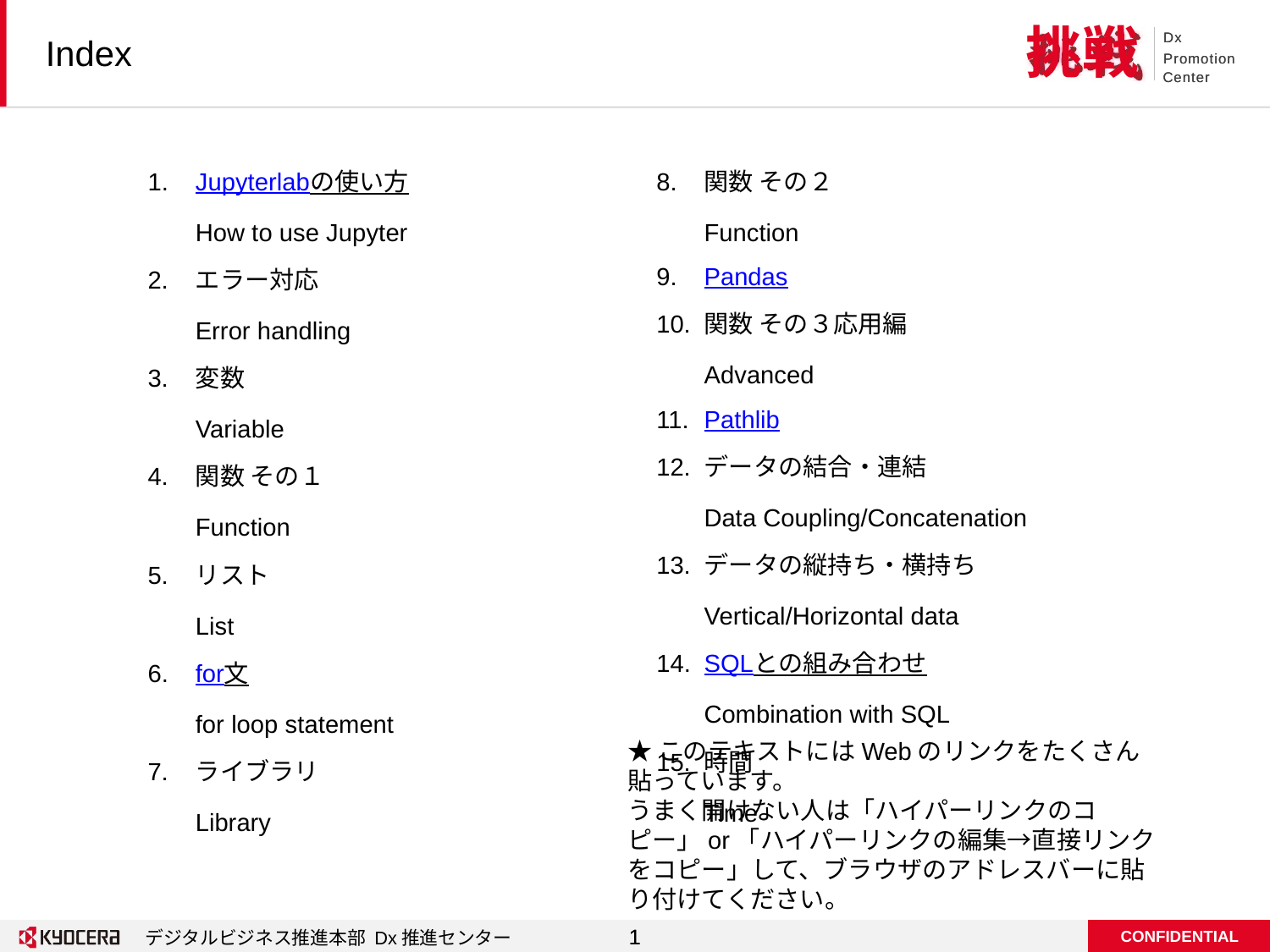

# Index
Jupyterlabの使い方
How to use Jupyter
エラー対応
Error handling
変数
Variable
関数 その１
Function
リスト
List
for文
for loop statement
ライブラリ
Library
関数 その２
Function
Pandas
関数 その３応用編
Advanced
Pathlib
データの結合・連結
Data Coupling/Concatenation
データの縦持ち・横持ち
Vertical/Horizontal data
SQLとの組み合わせ
Combination with SQL
時間
Time
★このテキストにはWebのリンクをたくさん貼っています。
うまく開けない人は「ハイパーリンクのコピー」or「ハイパーリンクの編集→直接リンクをコピー」して、ブラウザのアドレスバーに貼り付けてください。